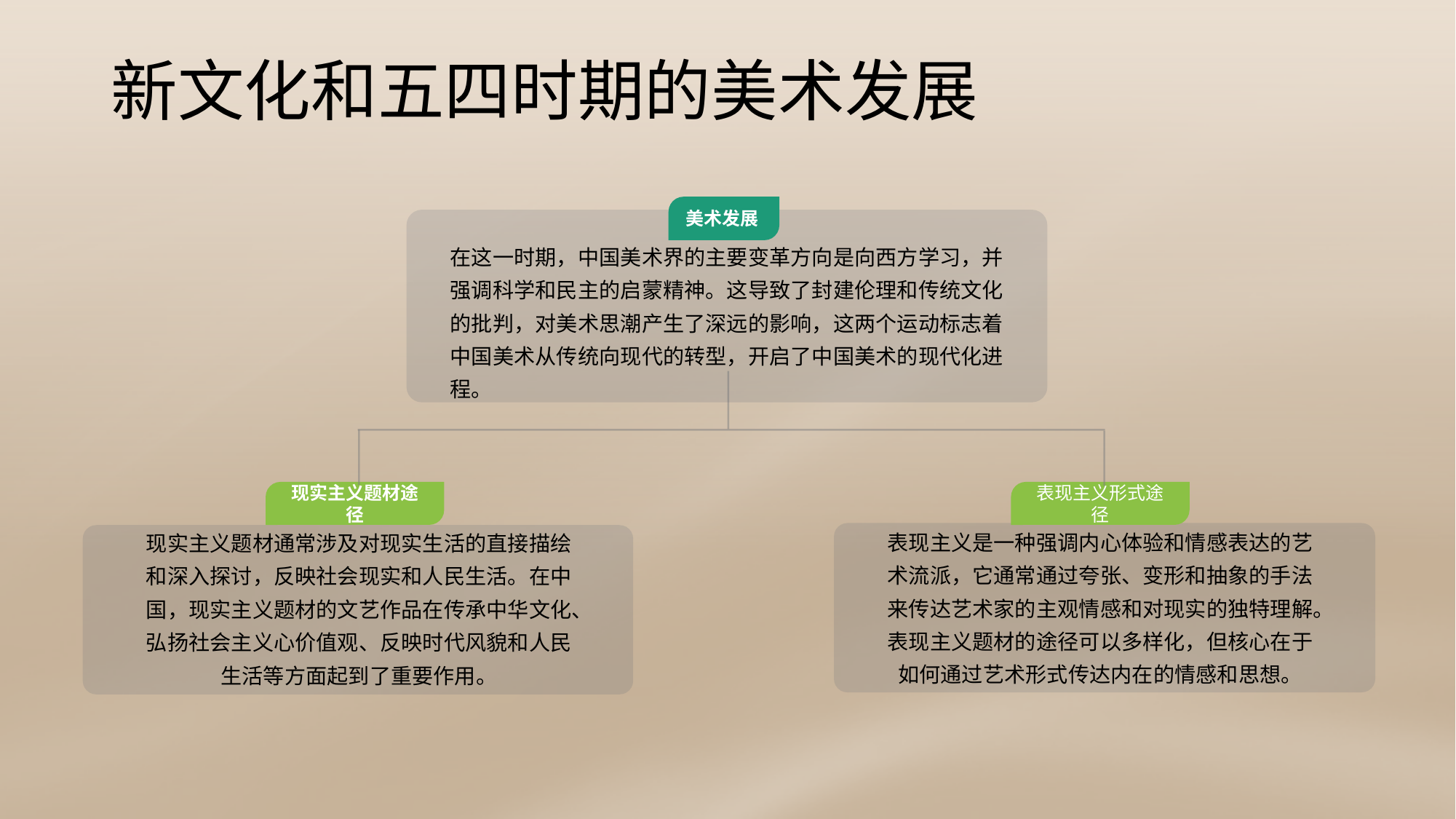

# 新文化和五四时期的美术发展
美术发展

在这一时期，中国美术界的主要变革方向是向西方学习，并强调科学和民主的启蒙精神。这导致了封建伦理和传统文化的批判，对美术思潮产生了深远的影响，这两个运动标志着中国美术从传统向现代的转型，开启了中国美术的现代化进程。
现实主义题材途径

表现主义形式途径
现实主义题材通常涉及对现实生活的直接描绘和深入探讨，反映社会现实和人民生活。在中国，现实主义题材的文艺作品在传承中华文化、弘扬社会主义心价值观、反映时代风貌和人民生活等方面起到了重要作用。

表现主义是一种强调内心体验和情感表达的艺术流派，它通常通过夸张、变形和抽象的手法来传达艺术家的主观情感和对现实的独特理解。表现主义题材的途径可以多样化，但核心在于如何通过艺术形式传达内在的情感和思想。